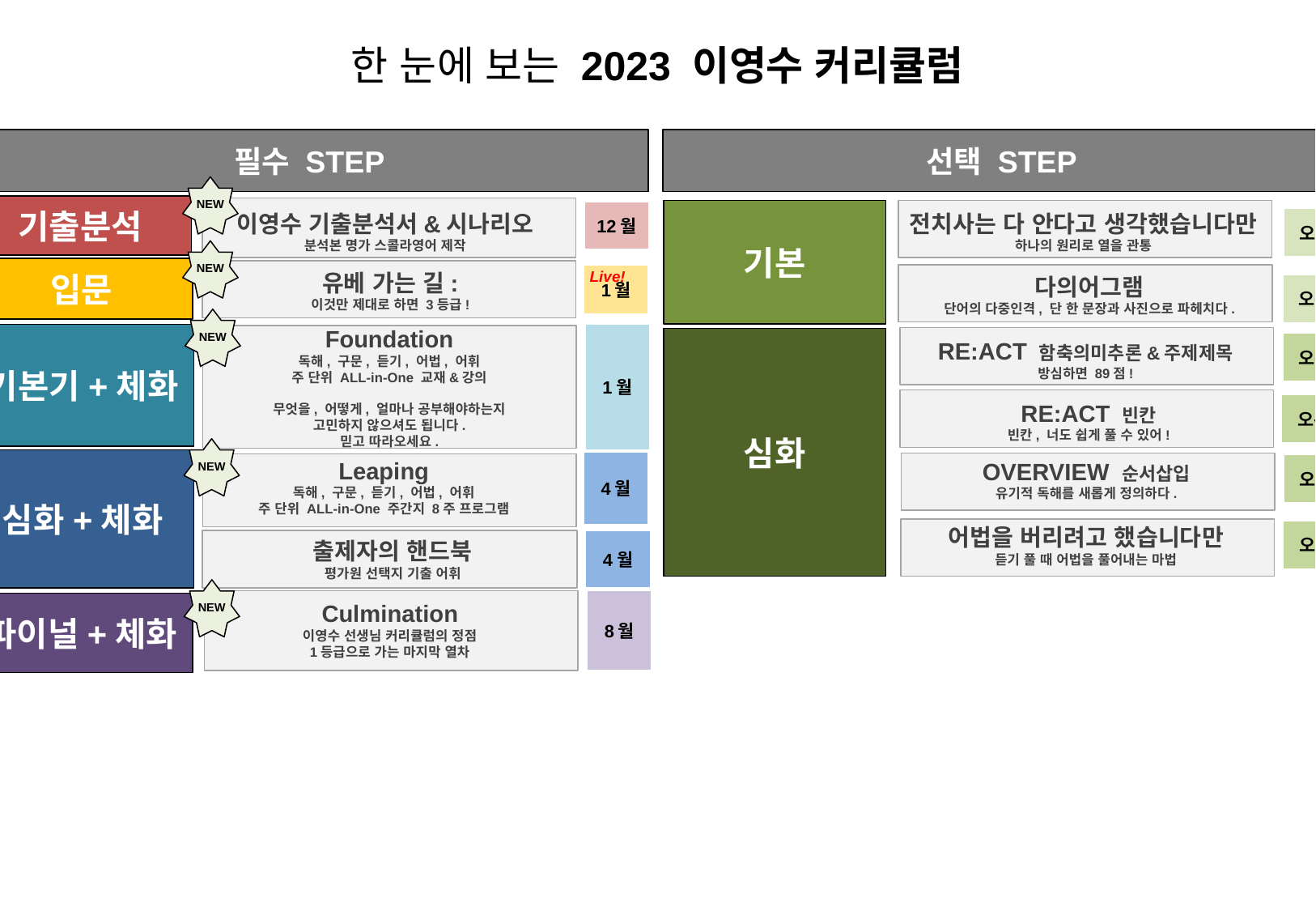

한 눈에 보는 2023 이영수 커리큘럼
필수 STEP
선택 STEP
NEW
기출분석

기본

12월
전치사는 다 안다고 생각했습니다만
하나의 원리로 열을 관통
이영수 기출분석서&시나리오
분석본 명가 스콜라영어 제작
오픈
NEW
입문

유베 가는 길:
이것만 제대로 하면 3등급!
Live!

1월
다의어그램
단어의 다중인격, 단 한 문장과 사진으로 파헤치다.

오픈
NEW
1월
기본기+체화
Foundation
독해, 구문, 듣기, 어법, 어휘
주 단위 ALL-in-One 교재&강의

무엇을, 어떻게, 얼마나 공부해야하는지
고민하지 않으셔도 됩니다.
믿고 따라오세요.

심화
RE:ACT 함축의미추론&주제제목
방심하면 89점!
오픈

RE:ACT 빈칸
빈칸, 너도 쉽게 풀 수 있어!
오픈
NEW
심화+체화
Leaping
독해, 구문, 듣기, 어법, 어휘
주 단위 ALL-in-One 주간지 8주 프로그램
OVERVIEW 순서삽입
유기적 독해를 새롭게 정의하다.
4월

오픈
어법을 버리려고 했습니다만
듣기 풀 때 어법을 풀어내는 마법

오픈
출제자의 핸드북
평가원 선택지 기출 어휘
4월

NEW
8월

파이널+체화
Culmination
이영수 선생님 커리큘럼의 정점
1등급으로 가는 마지막 열차